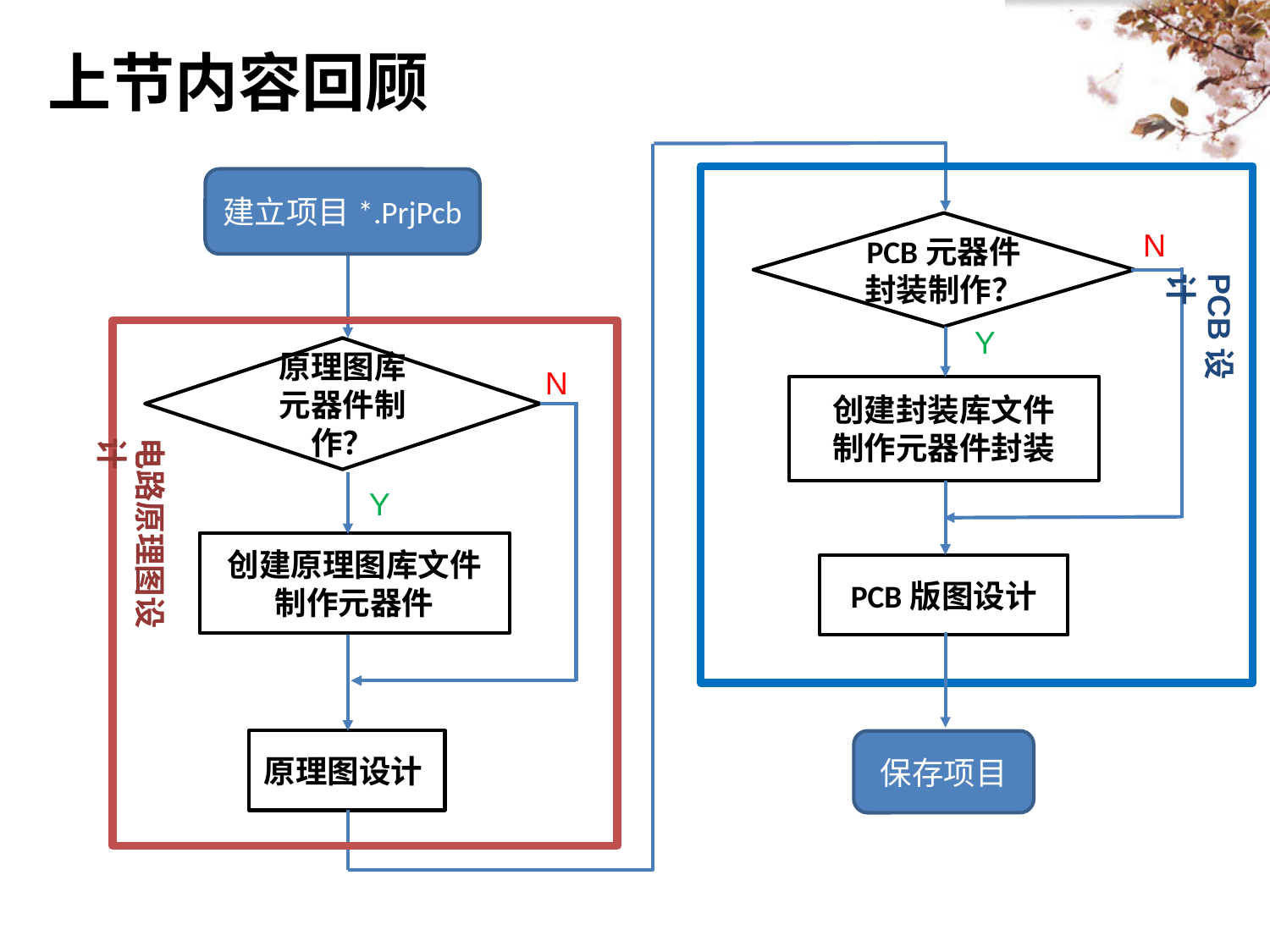

上节内容回顾

建立项目*.PrjPcb
PCB元器件封装制作？
N
PCB设计
Y

原理图库
元器件制作？
N
创建封装库文件
制作元器件封装
电路原理图设计
Y
创建原理图库文件
制作元器件
PCB版图设计
原理图设计
保存项目